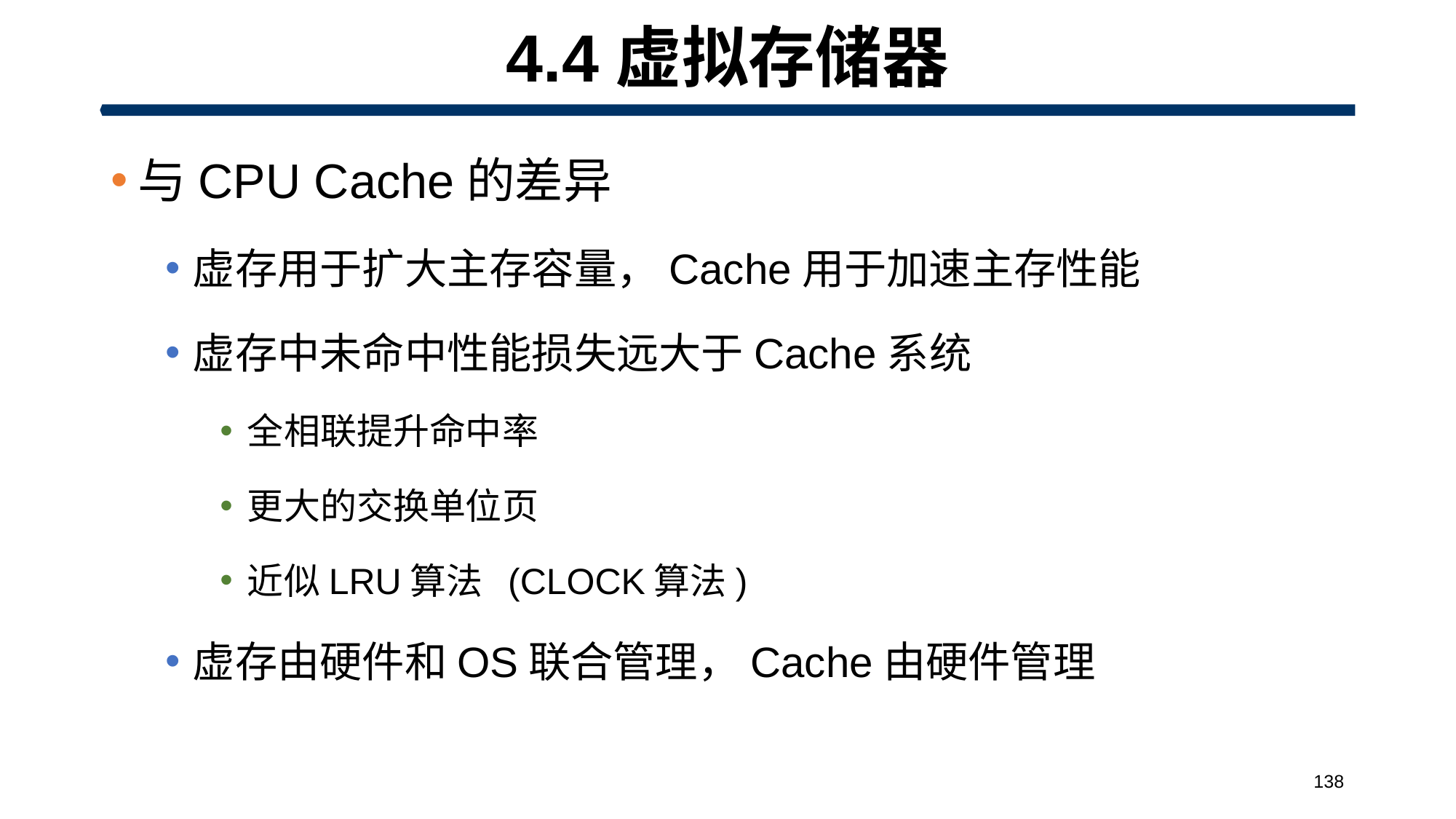

# 4.4虚拟存储器
与CPU Cache的差异
虚存用于扩大主存容量，Cache用于加速主存性能
虚存中未命中性能损失远大于Cache系统
全相联提升命中率
更大的交换单位页
近似LRU算法  (CLOCK算法)
虚存由硬件和OS联合管理，Cache由硬件管理
138